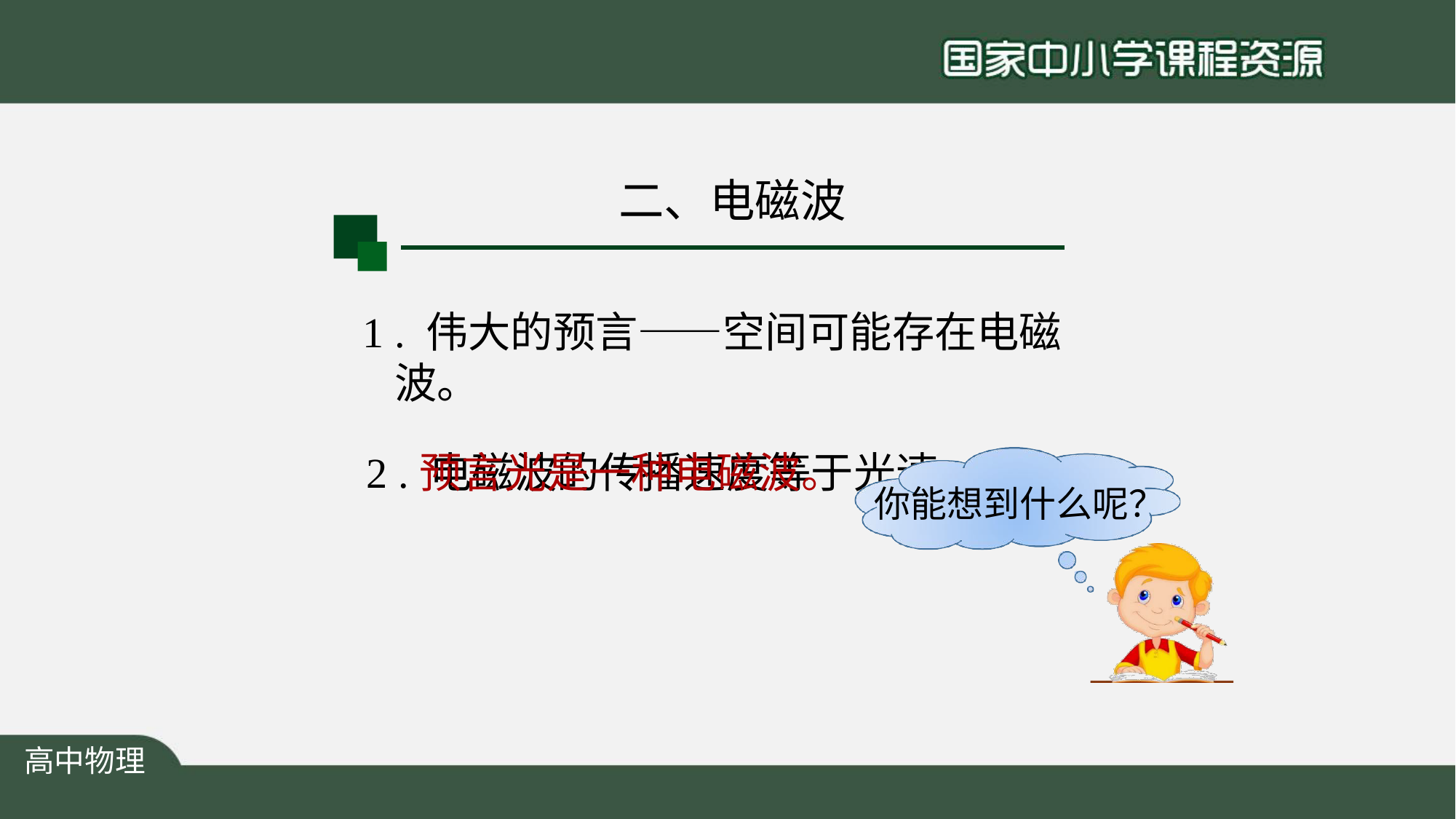

# 二、电磁波

. 伟大的预言——空间可能存在电磁波。
. 电磁波的传播速度等于光速；
预言光是一种电磁波。

你能想到什么呢？

高中物理